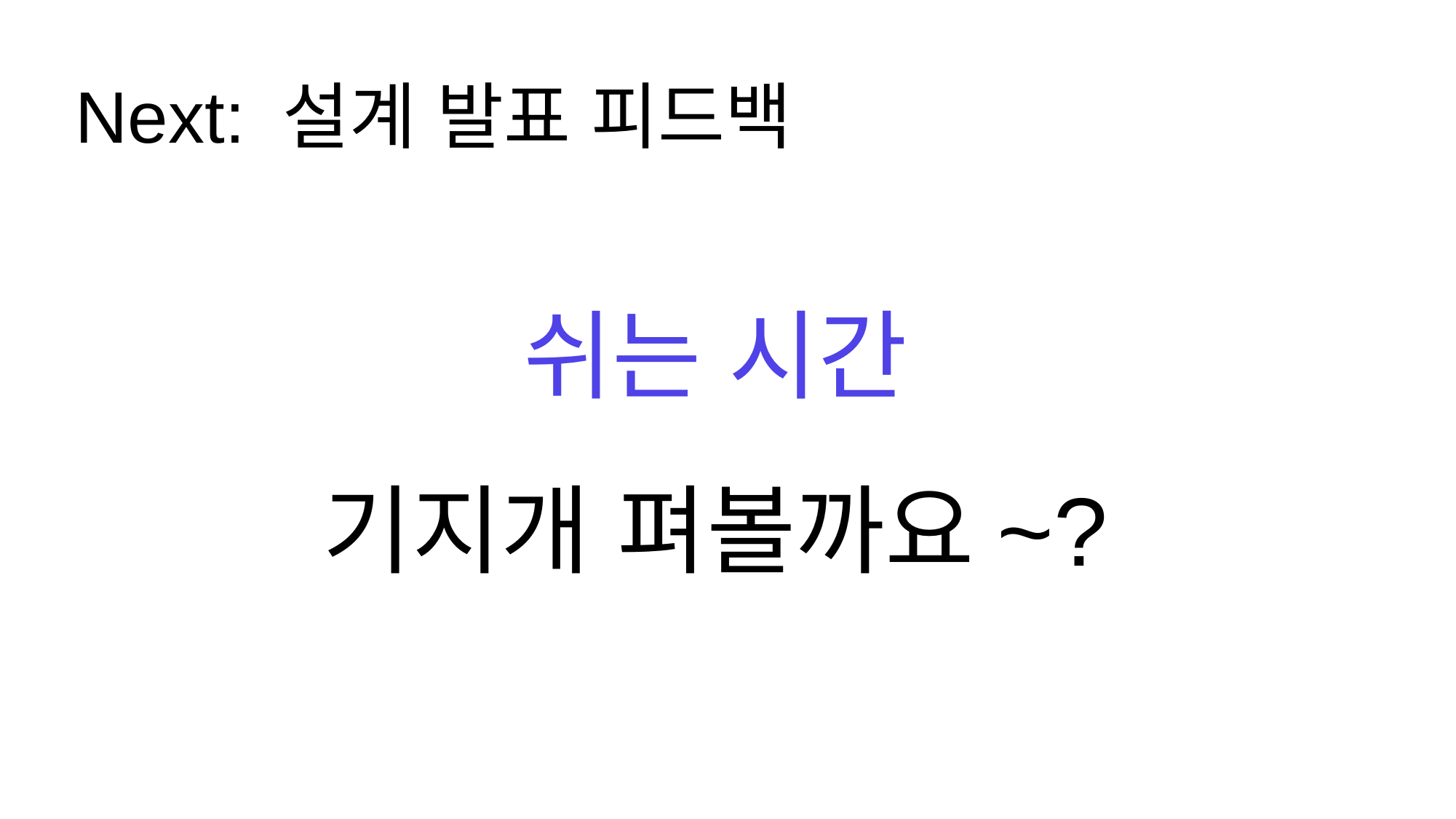

Next: 설계 발표 피드백
쉬는 시간
기지개 펴볼까요~?